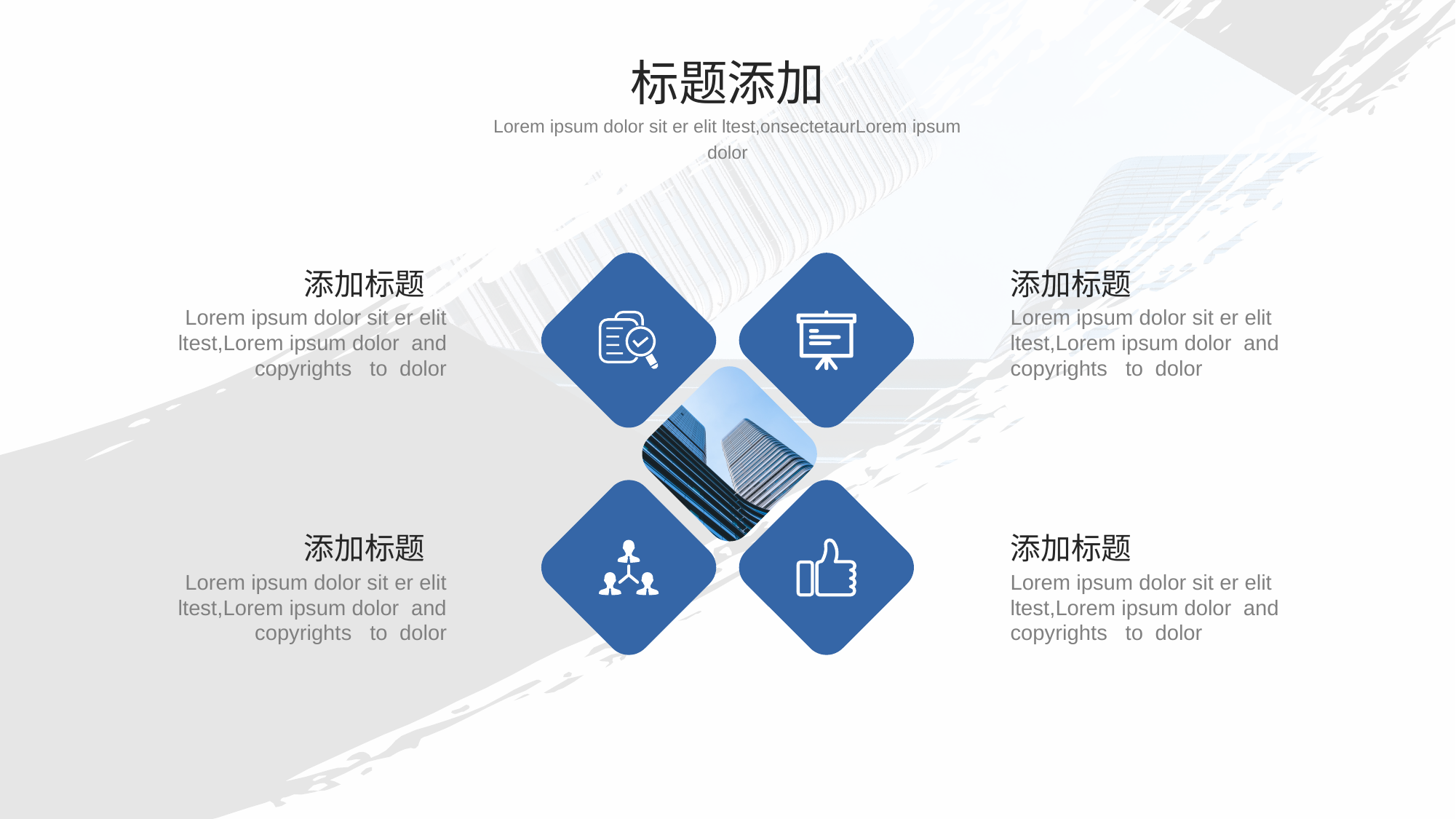

标题添加
Lorem ipsum dolor sit er elit ltest,onsectetaurLorem ipsum dolor
添加标题
Lorem ipsum dolor sit er elit ltest,Lorem ipsum dolor  and copyrights   to  dolor
添加标题
Lorem ipsum dolor sit er elit ltest,Lorem ipsum dolor  and copyrights   to  dolor

添加标题
Lorem ipsum dolor sit er elit ltest,Lorem ipsum dolor  and copyrights   to  dolor
添加标题
Lorem ipsum dolor sit er elit ltest,Lorem ipsum dolor  and copyrights   to  dolor